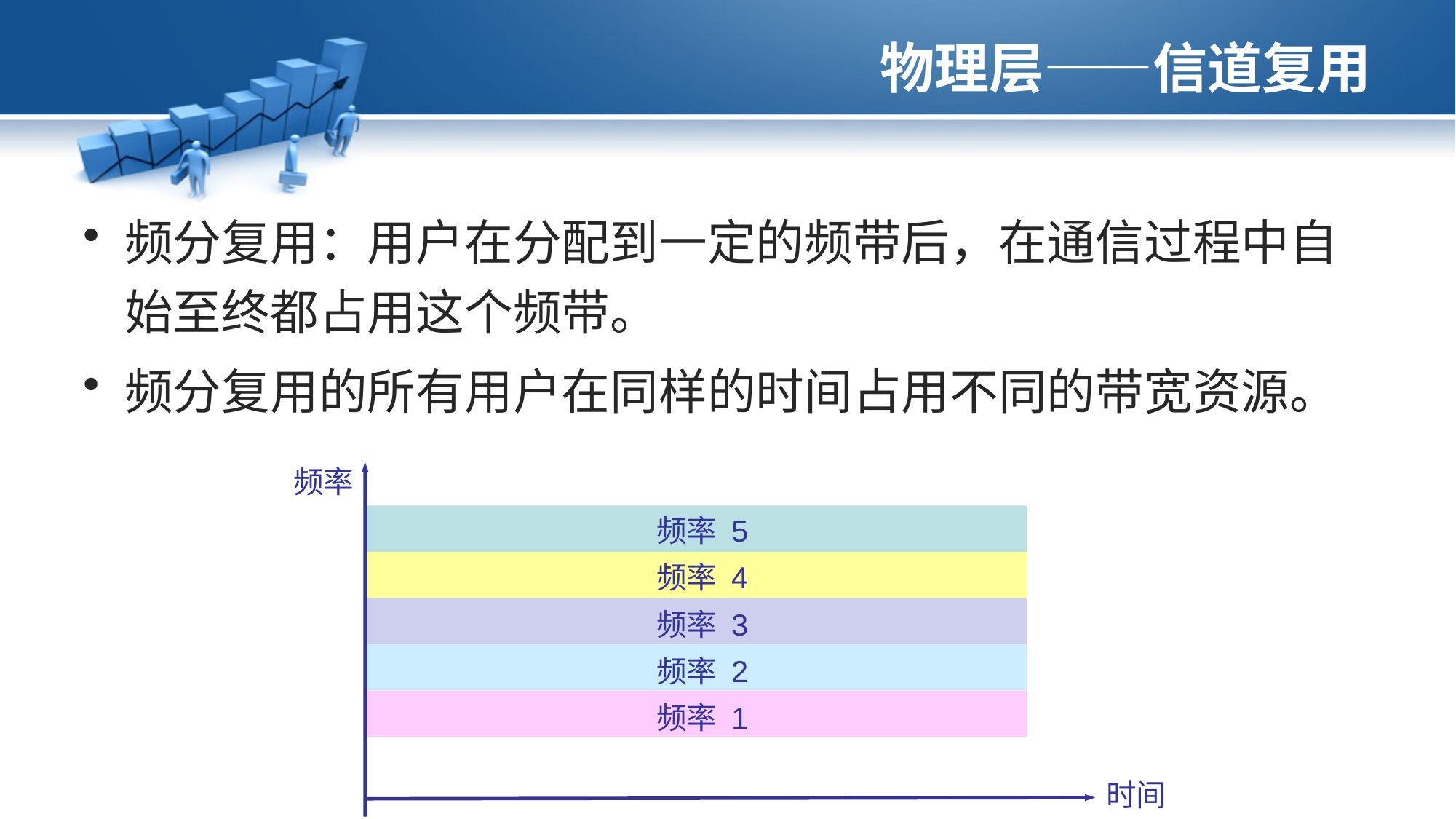

# 物理层——信道复用
频分复用：用户在分配到一定的频带后，在通信过程中自始至终都占用这个频带。
频分复用的所有用户在同样的时间占用不同的带宽资源。

频率

频率 5

频率 4

频率 3

频率 2

频率 1
时间